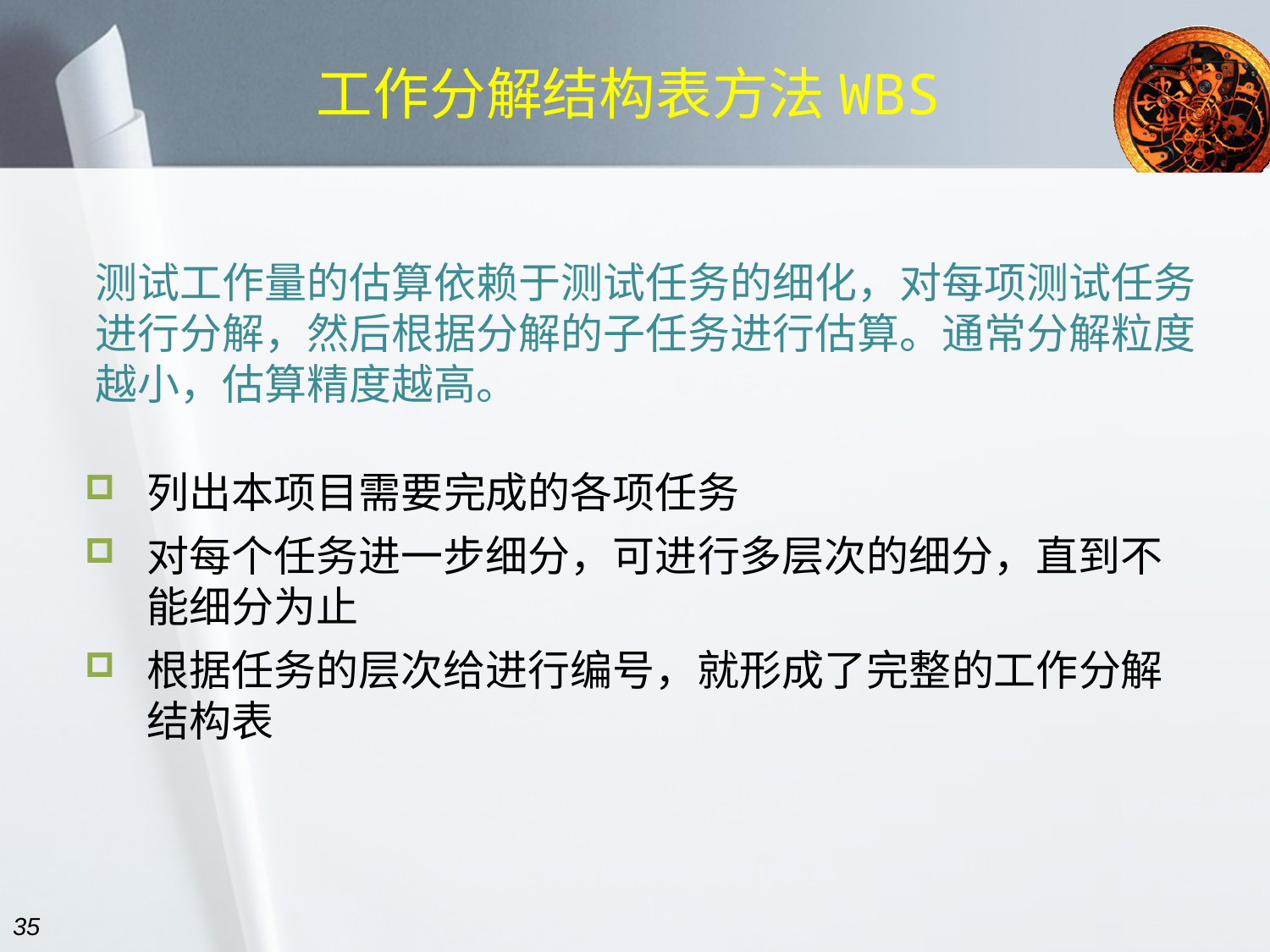

# 工作分解结构表方法WBS
测试工作量的估算依赖于测试任务的细化，对每项测试任务进行分解，然后根据分解的子任务进行估算。通常分解粒度越小，估算精度越高。
列出本项目需要完成的各项任务
对每个任务进一步细分，可进行多层次的细分，直到不能细分为止
根据任务的层次给进行编号，就形成了完整的工作分解结构表
35